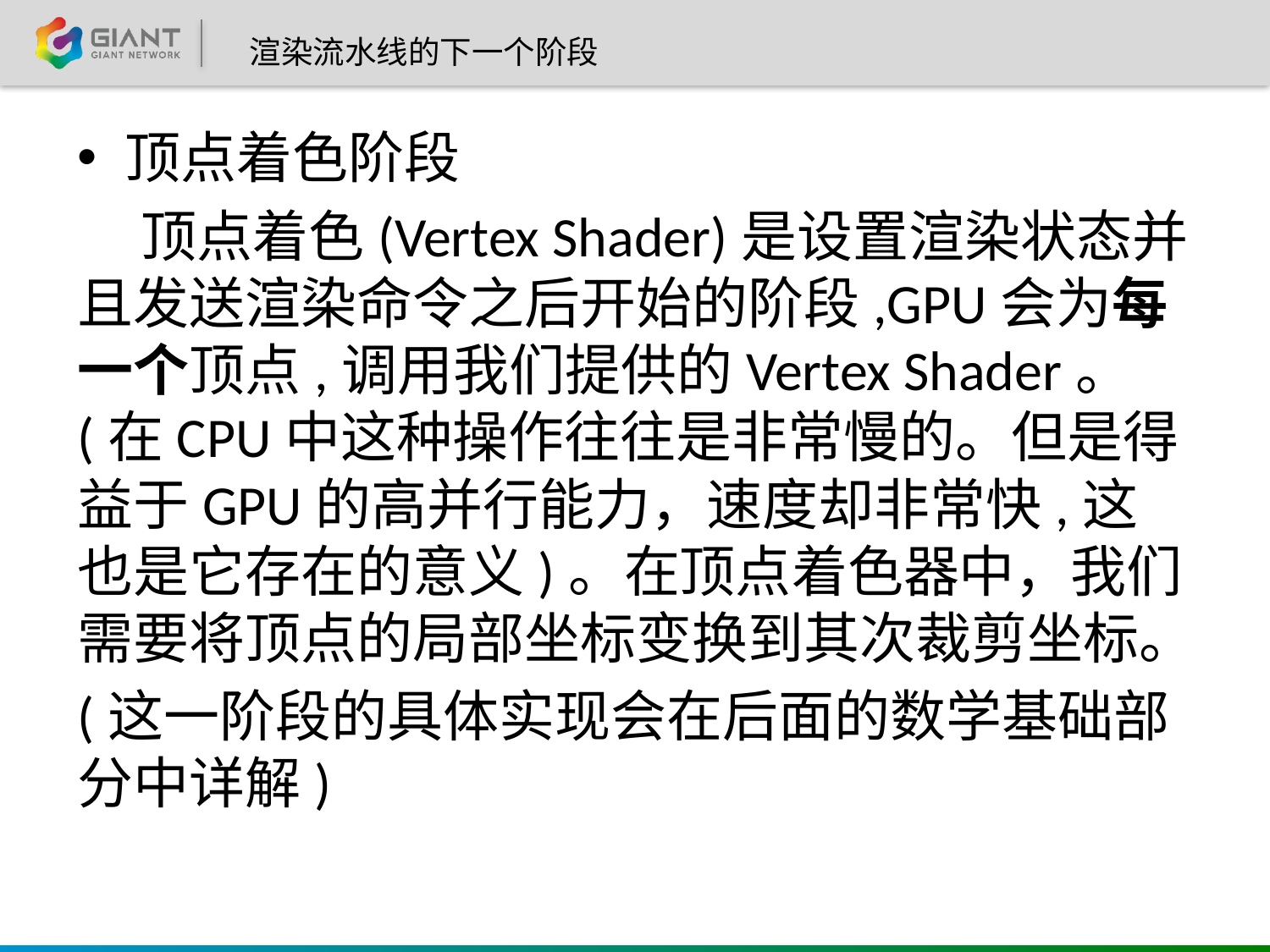

渲染流水线的下一个阶段
顶点着色阶段
    顶点着色(Vertex Shader)是设置渲染状态并且发送渲染命令之后开始的阶段,GPU会为每一个顶点,调用我们提供的Vertex Shader。(在CPU中这种操作往往是非常慢的。但是得益于GPU的高并行能力，速度却非常快,这也是它存在的意义)。在顶点着色器中，我们需要将顶点的局部坐标变换到其次裁剪坐标。
(这一阶段的具体实现会在后面的数学基础部分中详解)